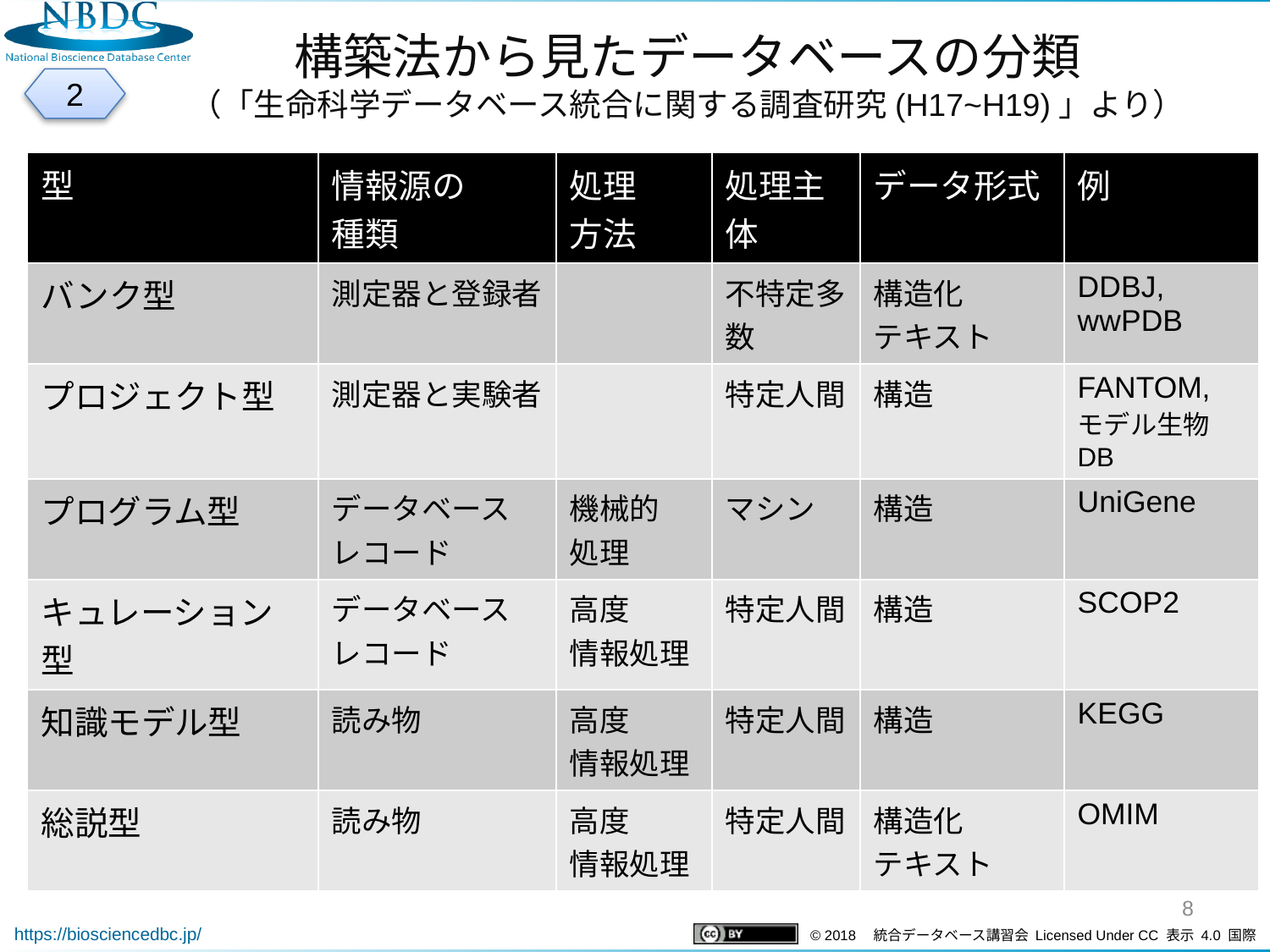

構築法から見たデータベースの分類
（「生命科学データベース統合に関する調査研究(H17~H19)」より）
2
| 型 | 情報源の 種類 | 処理 方法 | 処理主体 | データ形式 | 例 |
| --- | --- | --- | --- | --- | --- |
| バンク型 | 測定器と登録者 |  | 不特定多数 | 構造化 テキスト | DDBJ, wwPDB |
| プロジェクト型 | 測定器と実験者 |  | 特定人間 | 構造 | FANTOM, モデル生物DB |
| プログラム型 | データベース レコード | 機械的 処理 | マシン | 構造 | UniGene |
| キュレーション型 | データベース レコード | 高度 情報処理 | 特定人間 | 構造 | SCOP2 |
| 知識モデル型 | 読み物 | 高度 情報処理 | 特定人間 | 構造 | KEGG |
| 総説型 | 読み物 | 高度 情報処理 | 特定人間 | 構造化 テキスト | OMIM |
8